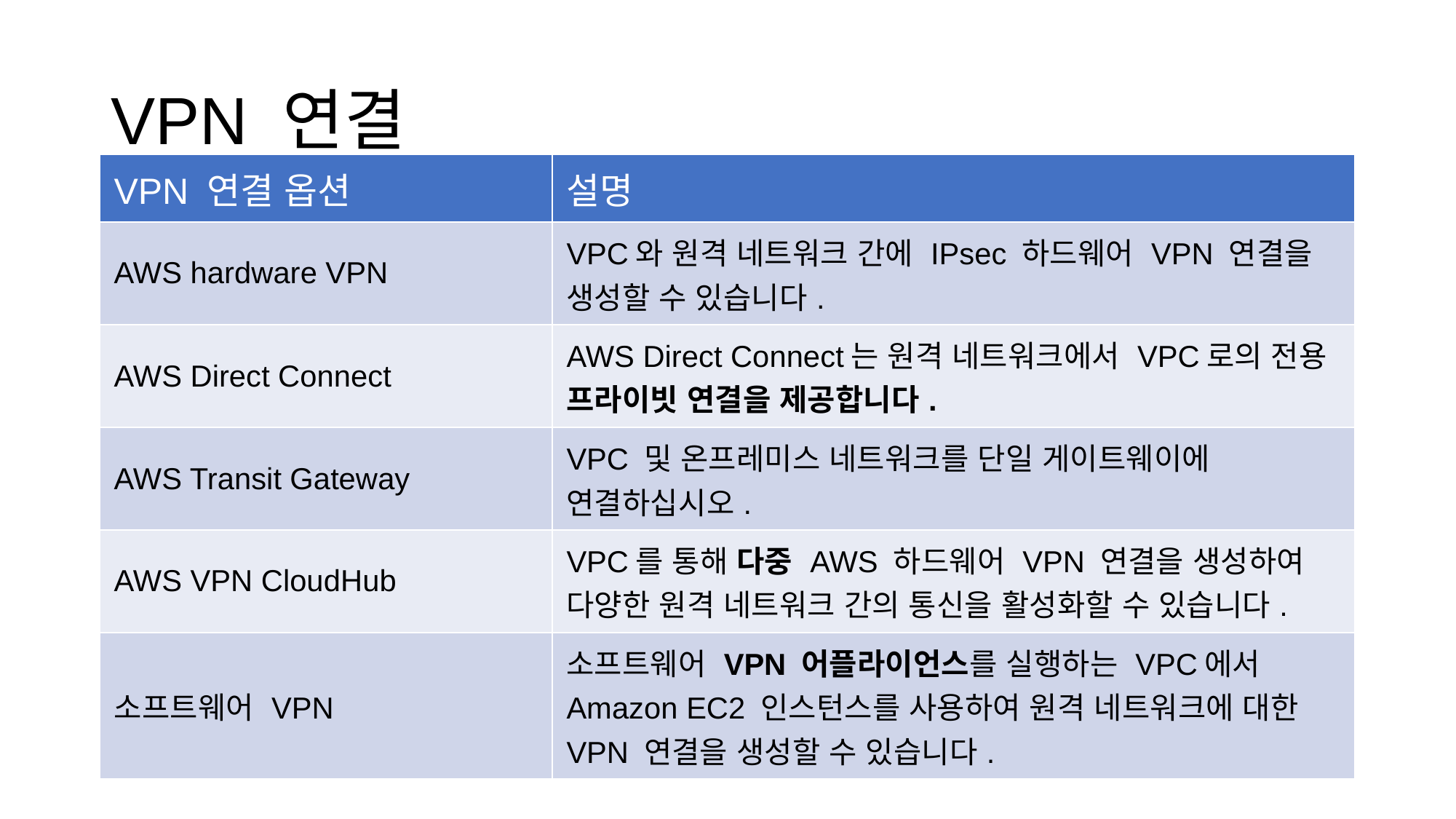

# VPN 연결
| VPN 연결 옵션 | 설명 |
| --- | --- |
| AWS hardware VPN | VPC와 원격 네트워크 간에 IPsec 하드웨어 VPN 연결을 생성할 수 있습니다. |
| AWS Direct Connect | AWS Direct Connect는 원격 네트워크에서 VPC로의 전용 프라이빗 연결을 제공합니다. |
| AWS Transit Gateway | VPC 및 온프레미스 네트워크를 단일 게이트웨이에 연결하십시오. |
| AWS VPN CloudHub | VPC를 통해 다중 AWS 하드웨어 VPN 연결을 생성하여 다양한 원격 네트워크 간의 통신을 활성화할 수 있습니다. |
| 소프트웨어 VPN | 소프트웨어 VPN 어플라이언스를 실행하는 VPC에서 Amazon EC2 인스턴스를 사용하여 원격 네트워크에 대한 VPN 연결을 생성할 수 있습니다. |